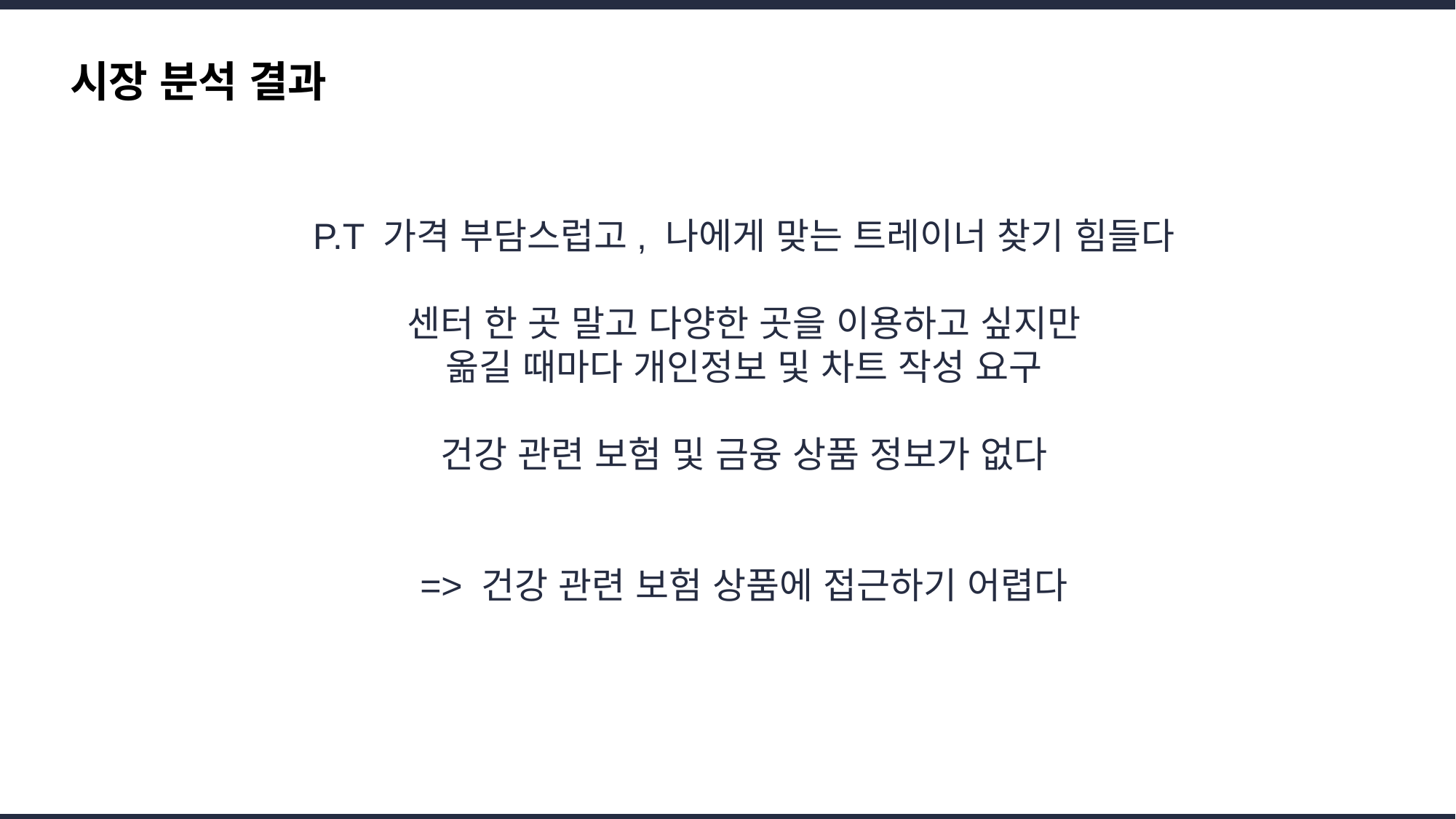

시장 분석 결과
P.T 가격 부담스럽고, 나에게 맞는 트레이너 찾기 힘들다

센터 한 곳 말고 다양한 곳을 이용하고 싶지만
옮길 때마다 개인정보 및 차트 작성 요구

건강 관련 보험 및 금융 상품 정보가 없다

=> 건강 관련 보험 상품에 접근하기 어렵다